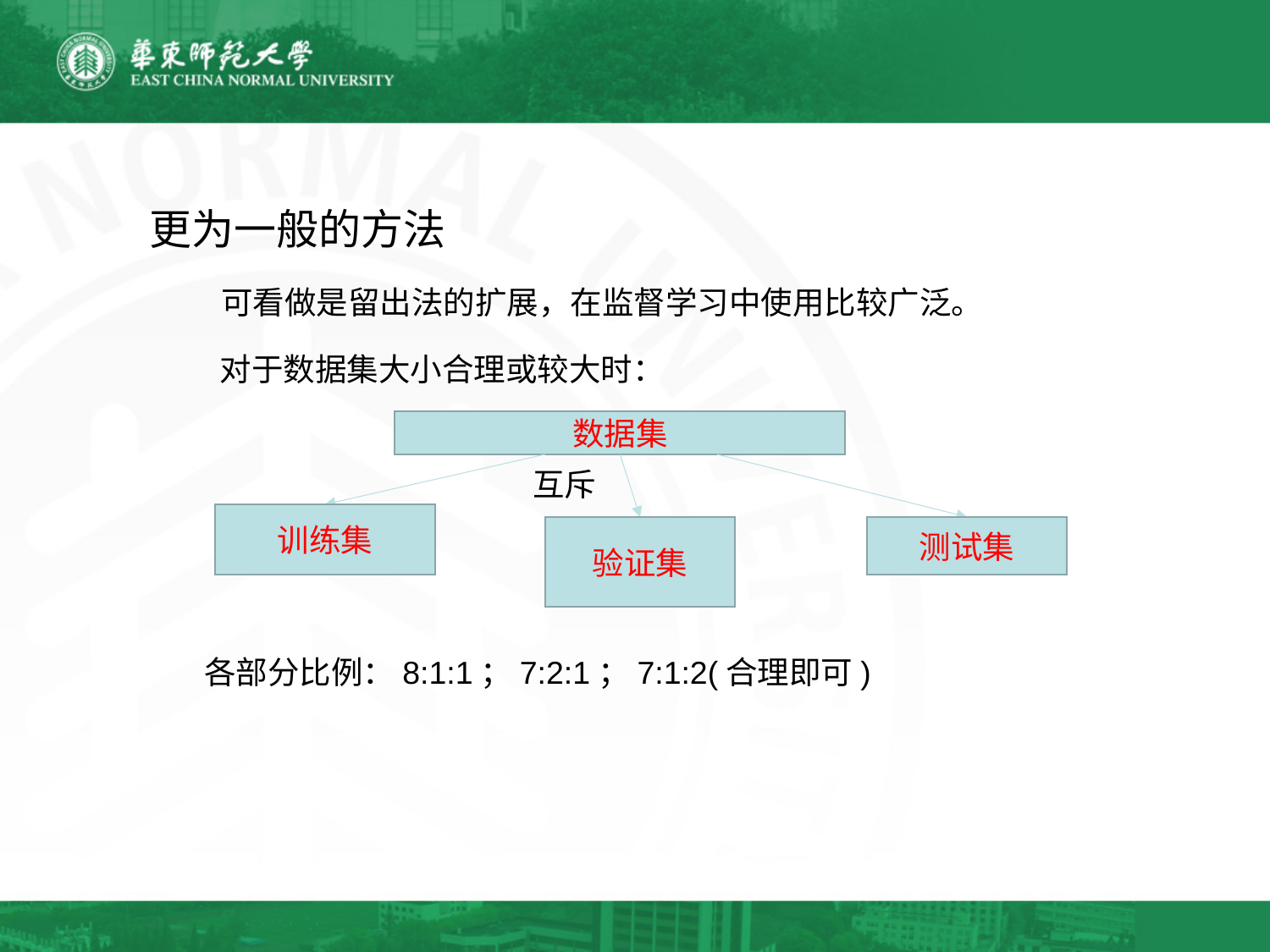

更为一般的方法
可看做是留出法的扩展，在监督学习中使用比较广泛。
对于数据集大小合理或较大时：

数据集
互斥
训练集
验证集
测试集
各部分比例：8:1:1；7:2:1；7:1:2(合理即可)